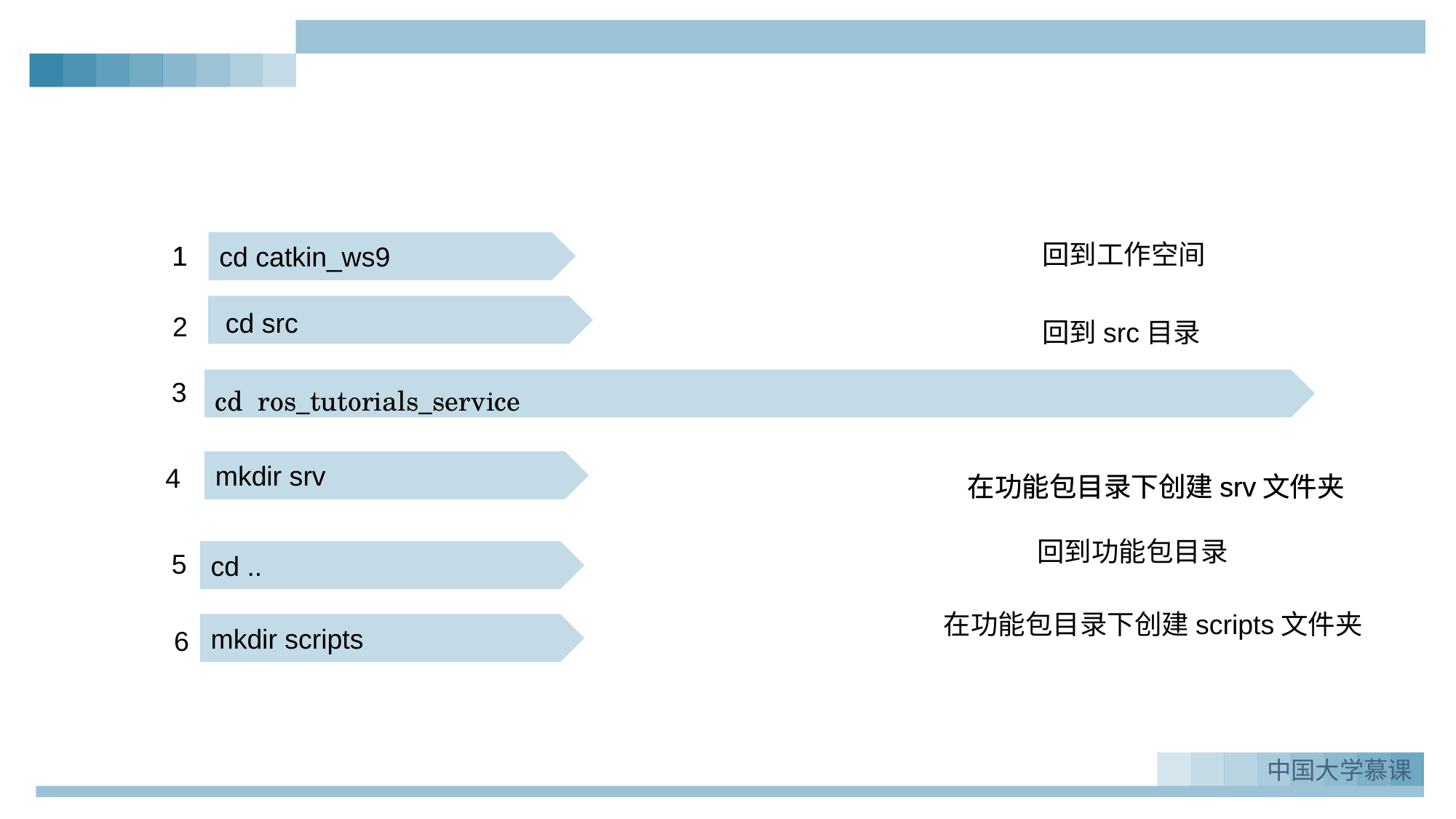

cd catkin_ws9
回到工作空间
1
1
1

cd src
2
回到src目录

3
cd  ros_tutorials_service

mkdir srv
4
在功能包目录下创建srv文件夹
在功能包目录下创建srv文件夹

回到功能包目录
5
cd ..
在功能包目录下创建scripts文件夹
mkdir scripts
6
中国大学慕课